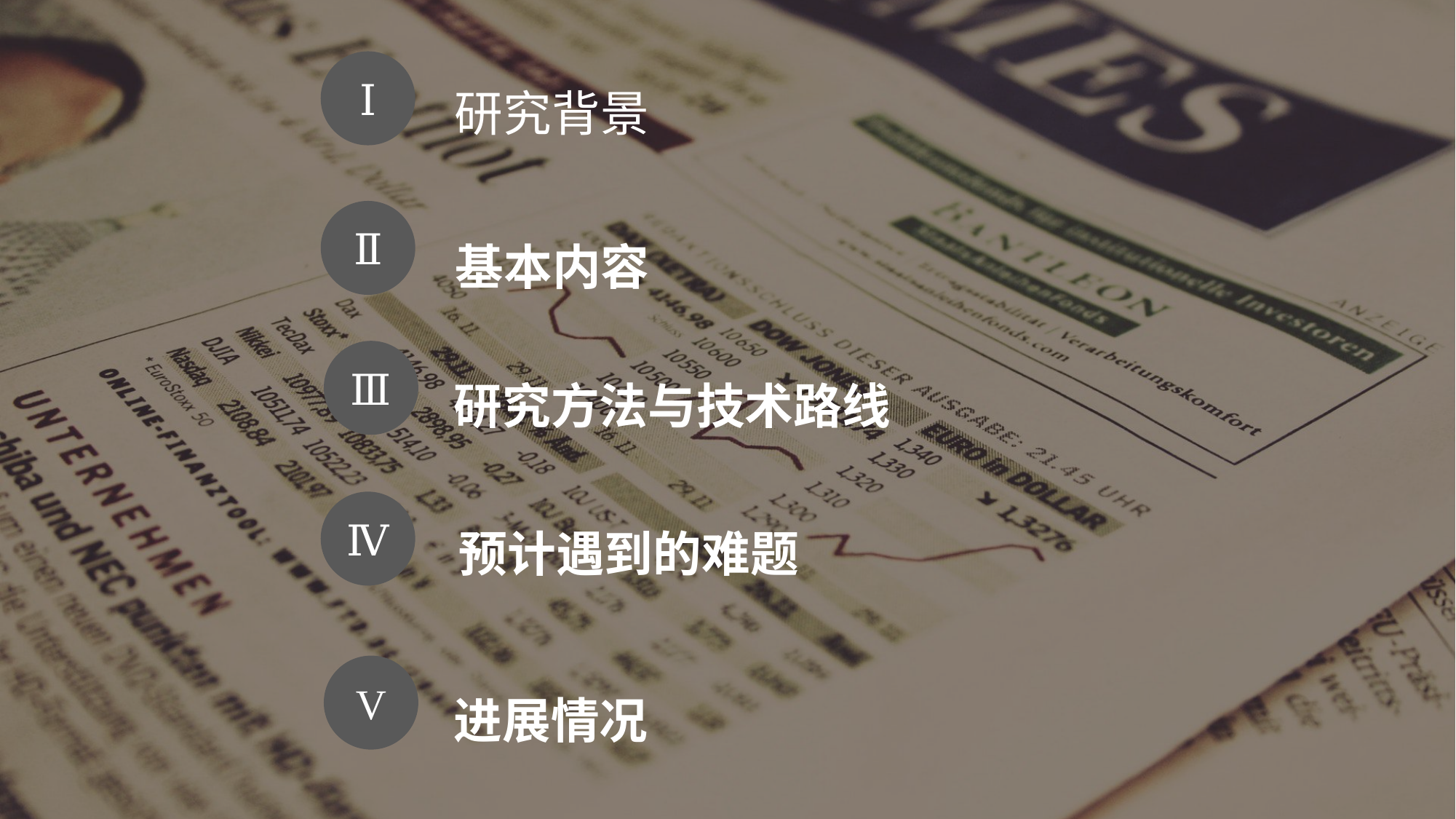

研究背景
Ⅰ
Ⅱ
基本内容
Ⅲ
研究方法与技术路线
预计遇到的难题
Ⅳ
V
进展情况